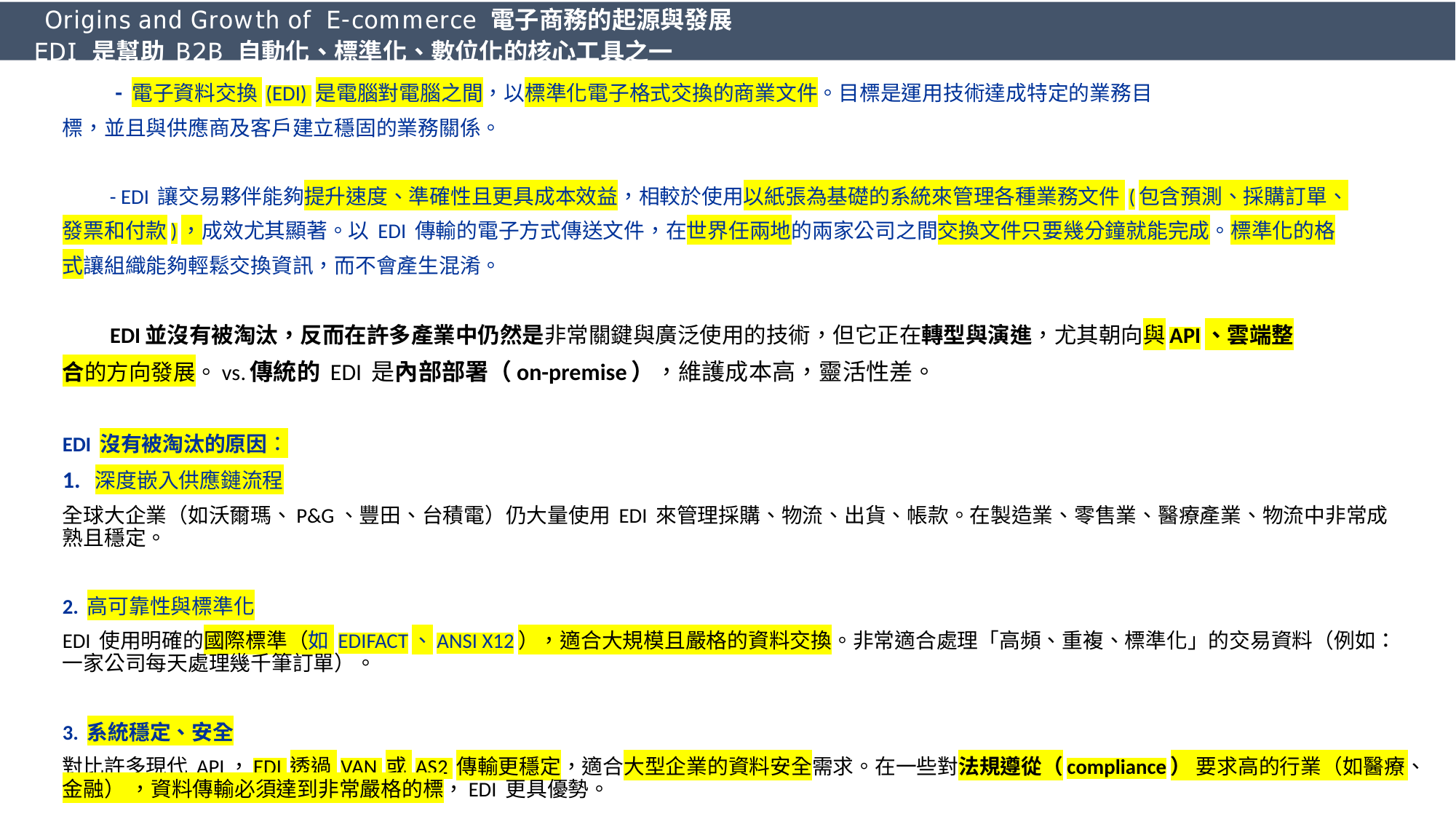

Origins and Growth of  E-commerce 電子商務的起源與發展
EDI 是幫助 B2B 自動化、標準化、數位化的核心工具之一

          - 電子資料交換 (EDI) 是電腦對電腦之間，以標準化電子格式交換的商業文件。目標是運用技術達成特定的業務目
標，並且與供應商及客戶建立穩固的業務關係。

          - EDI 讓交易夥伴能夠提升速度、準確性且更具成本效益，相較於使用以紙張為基礎的系統來管理各種業務文件 (包含預測、採購訂單、
發票和付款)，成效尤其顯著。以 EDI 傳輸的電子方式傳送文件，在世界任兩地的兩家公司之間交換文件只要幾分鐘就能完成。標準化的格
式讓組織能夠輕鬆交換資訊，而不會產生混淆。

         EDI並沒有被淘汰，反而在許多產業中仍然是非常關鍵與廣泛使用的技術，但它正在轉型與演進，尤其朝向與API、雲端整
合的方向發展。vs.傳統的 EDI 是內部部署（on-premise），維護成本高，靈活性差。

EDI 沒有被淘汰的原因：
1.  深度嵌入供應鏈流程
全球大企業（如沃爾瑪、P&G、豐田、台積電）仍大量使用 EDI 來管理採購、物流、出貨、帳款。在製造業、零售業、醫療產業、物流中非常成熟且穩定。

2. 高可靠性與標準化
EDI 使用明確的國際標準（如 EDIFACT、ANSI X12），適合大規模且嚴格的資料交換。非常適合處理「高頻、重複、標準化」的交易資料（例如：一家公司每天處理幾千筆訂單）。

3. 系統穩定、安全
對比許多現代 API，EDI 透過 VAN 或 AS2 傳輸更穩定，適合大型企業的資料安全需求。在一些對法規遵從（compliance） 要求高的行業（如醫療、金融） ，資料傳輸必須達到非常嚴格的標，EDI 更具優勢。